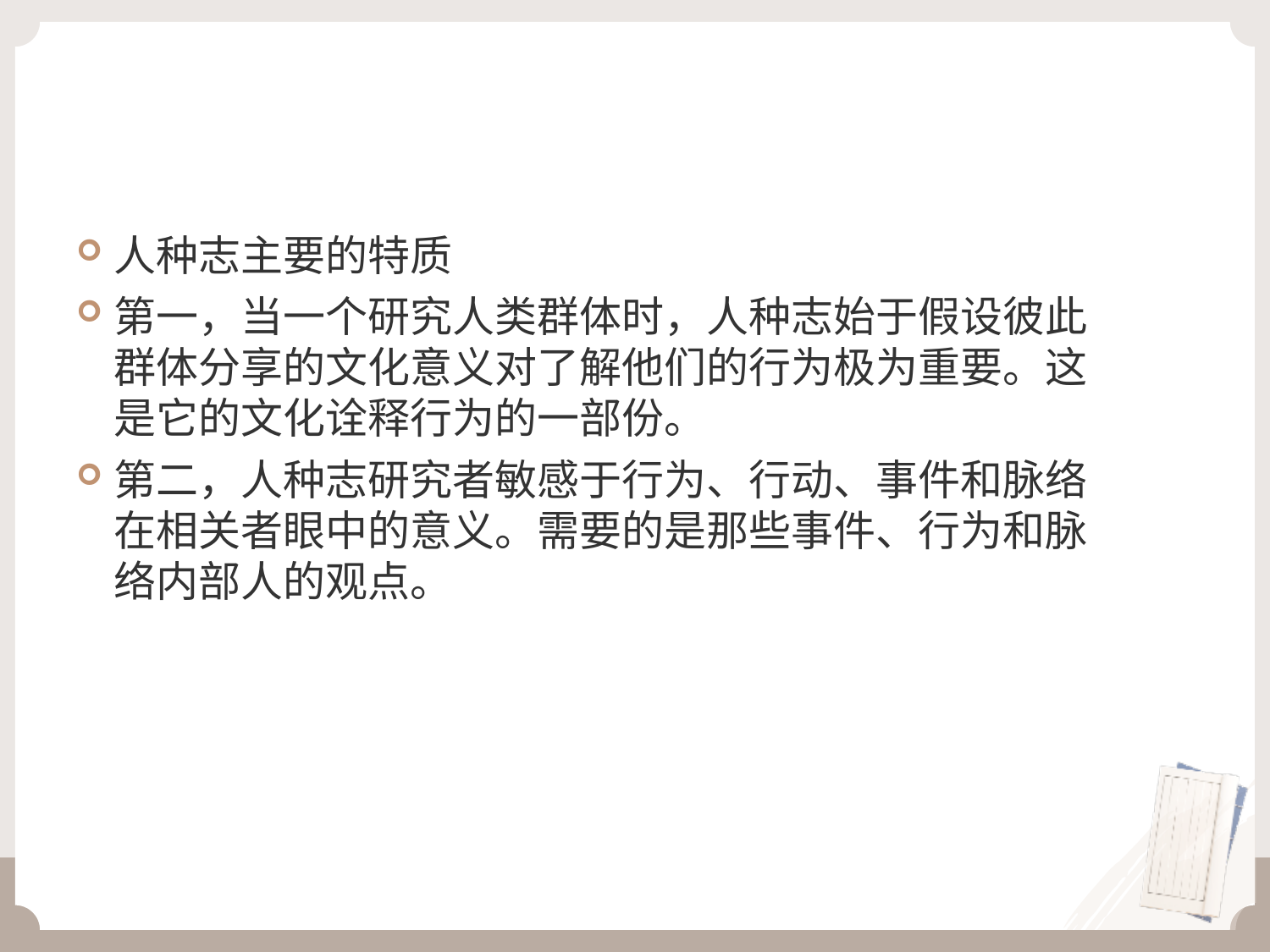

人种志主要的特质
第一，当一个研究人类群体时，人种志始于假设彼此群体分享的文化意义对了解他们的行为极为重要。这是它的文化诠释行为的一部份。
第二，人种志研究者敏感于行为、行动、事件和脉络在相关者眼中的意义。需要的是那些事件、行为和脉络内部人的观点。